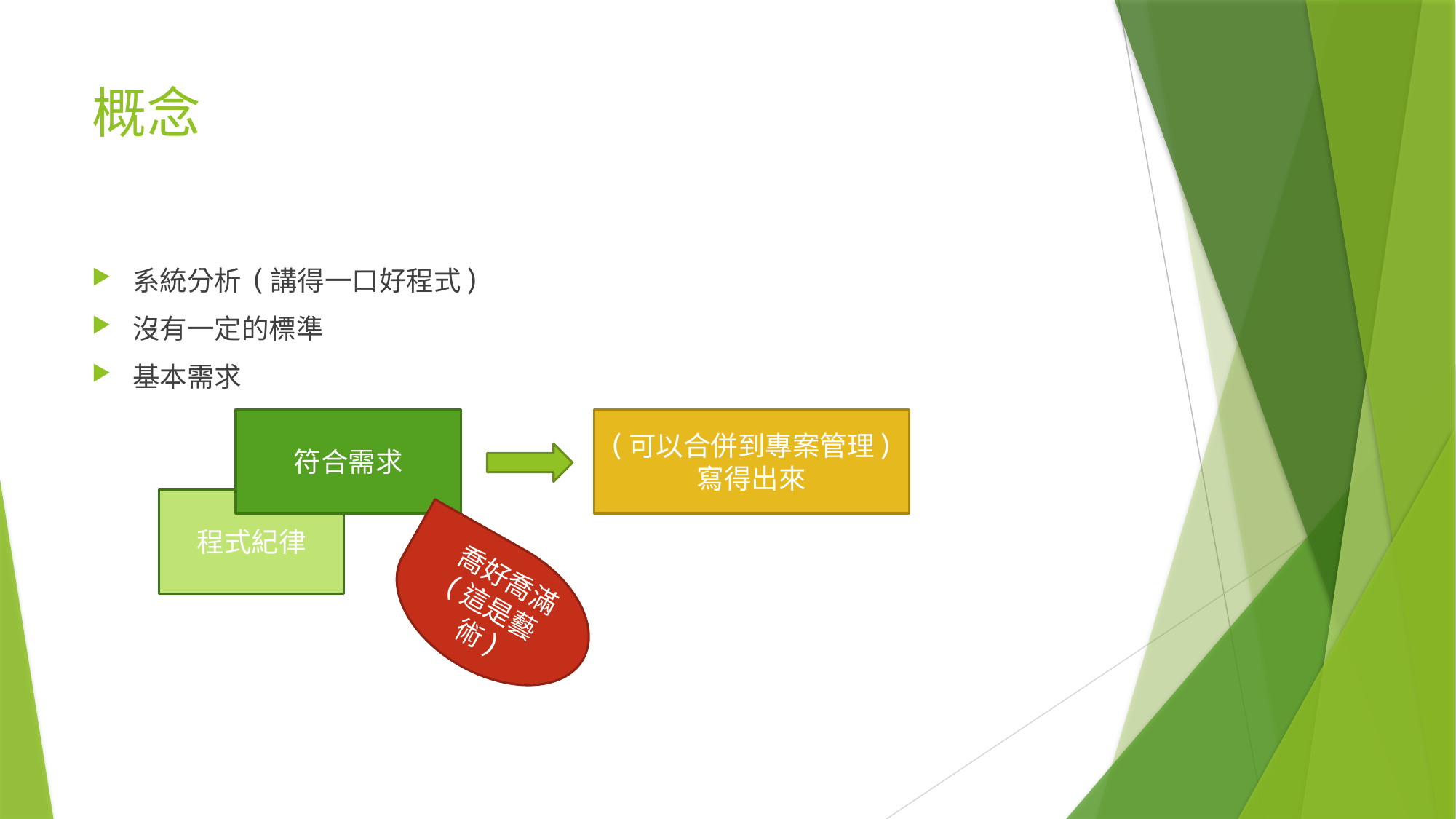

# 概念
系統分析 (講得一口好程式)
沒有一定的標準
基本需求
符合需求
(可以合併到專案管理)
寫得出來

程式紀律
喬好喬滿
(這是藝術)